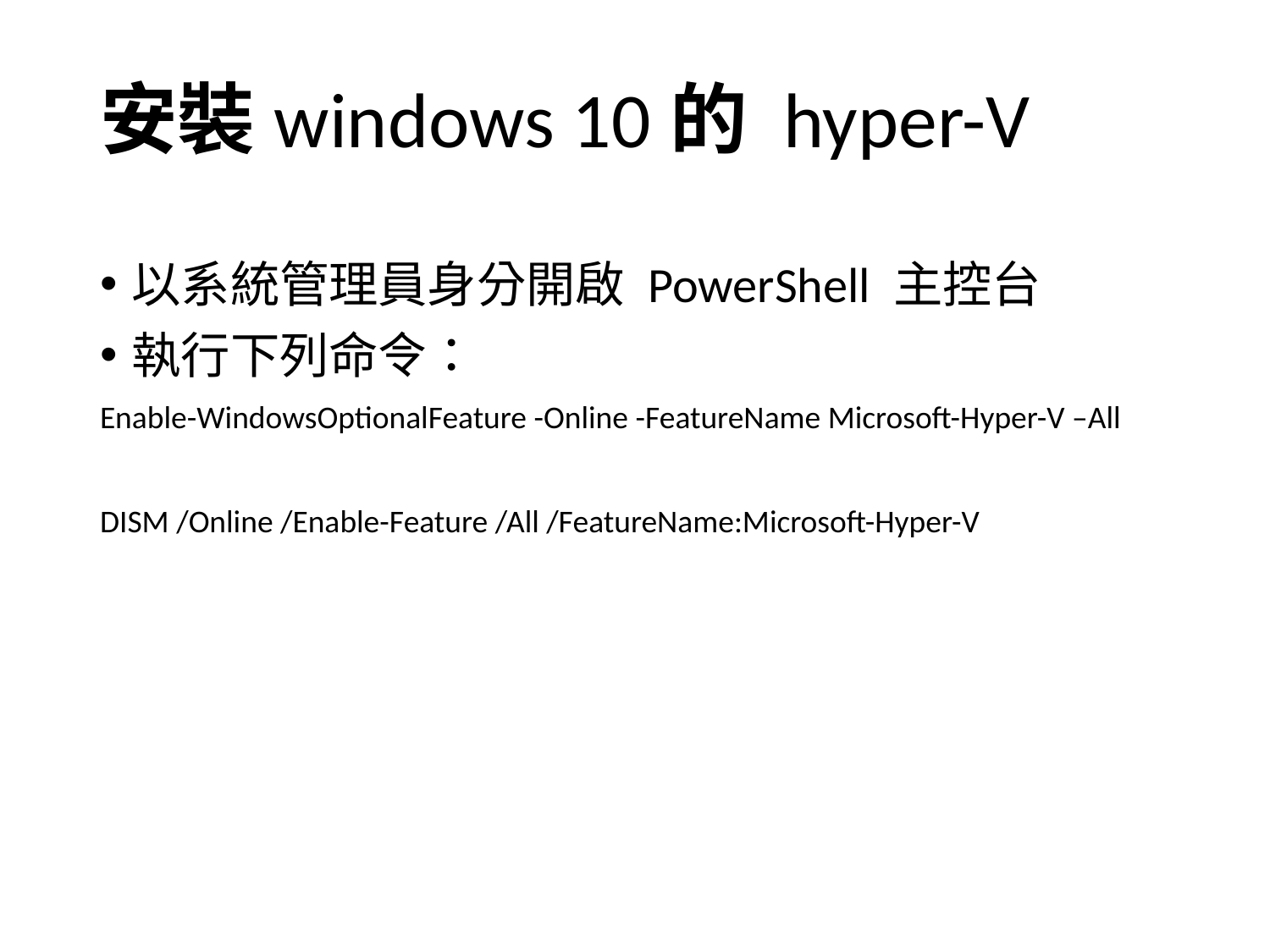

# 安裝windows 10的 hyper-V
以系統管理員身分開啟 PowerShell 主控台
執行下列命令：
Enable-WindowsOptionalFeature -Online -FeatureName Microsoft-Hyper-V –All

DISM /Online /Enable-Feature /All /FeatureName:Microsoft-Hyper-V